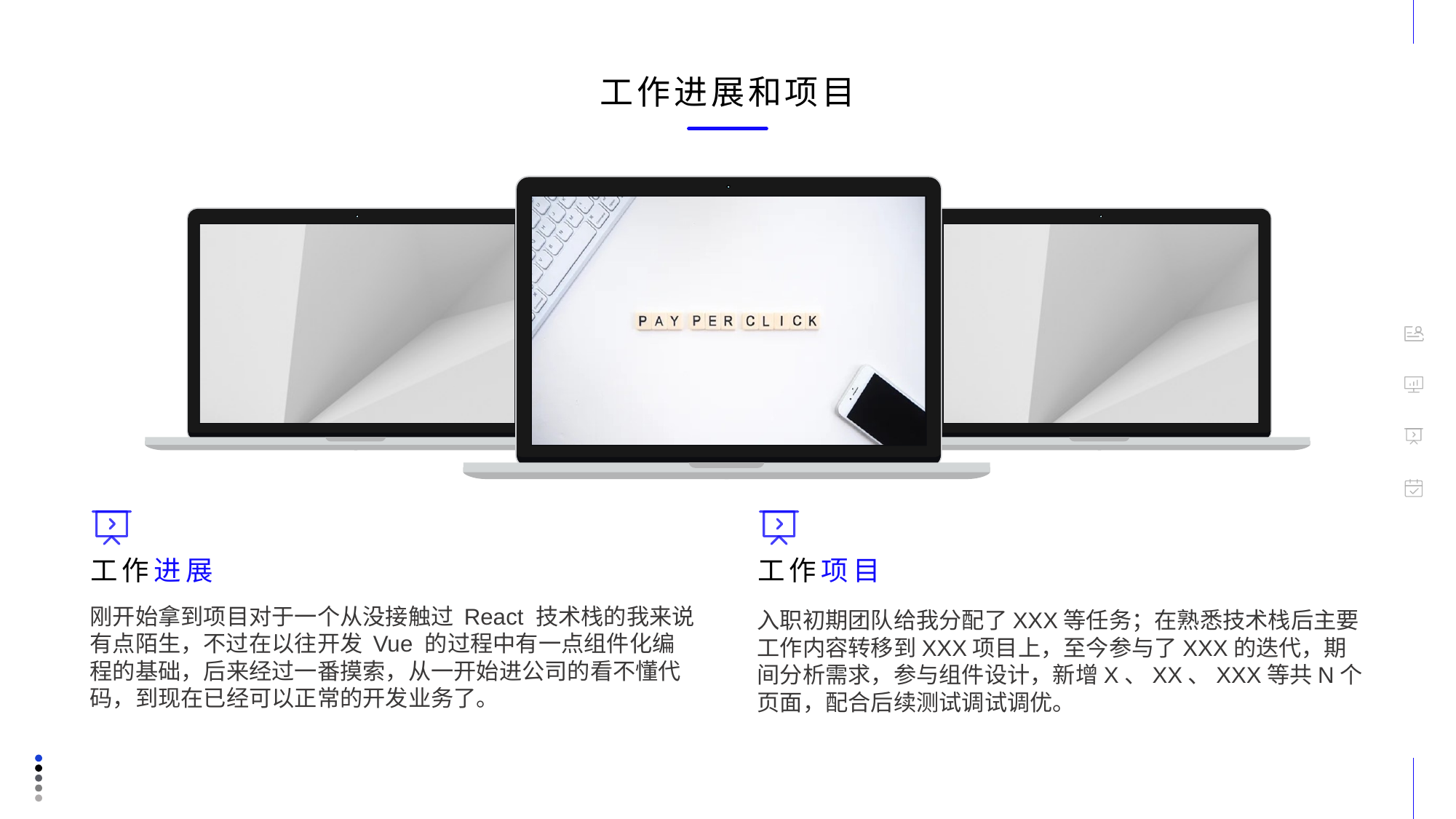

工作进展和项目

工作进展
刚开始拿到项目对于一个从没接触过 React 技术栈的我来说有点陌生，不过在以往开发 Vue 的过程中有一点组件化编程的基础，后来经过一番摸索，从一开始进公司的看不懂代码，到现在已经可以正常的开发业务了。

工作项目
入职初期团队给我分配了XXX等任务；在熟悉技术栈后主要工作内容转移到XXX项目上，至今参与了XXX的迭代，期间分析需求，参与组件设计，新增X、XX、XXX等共N个页面，配合后续测试调试调优。